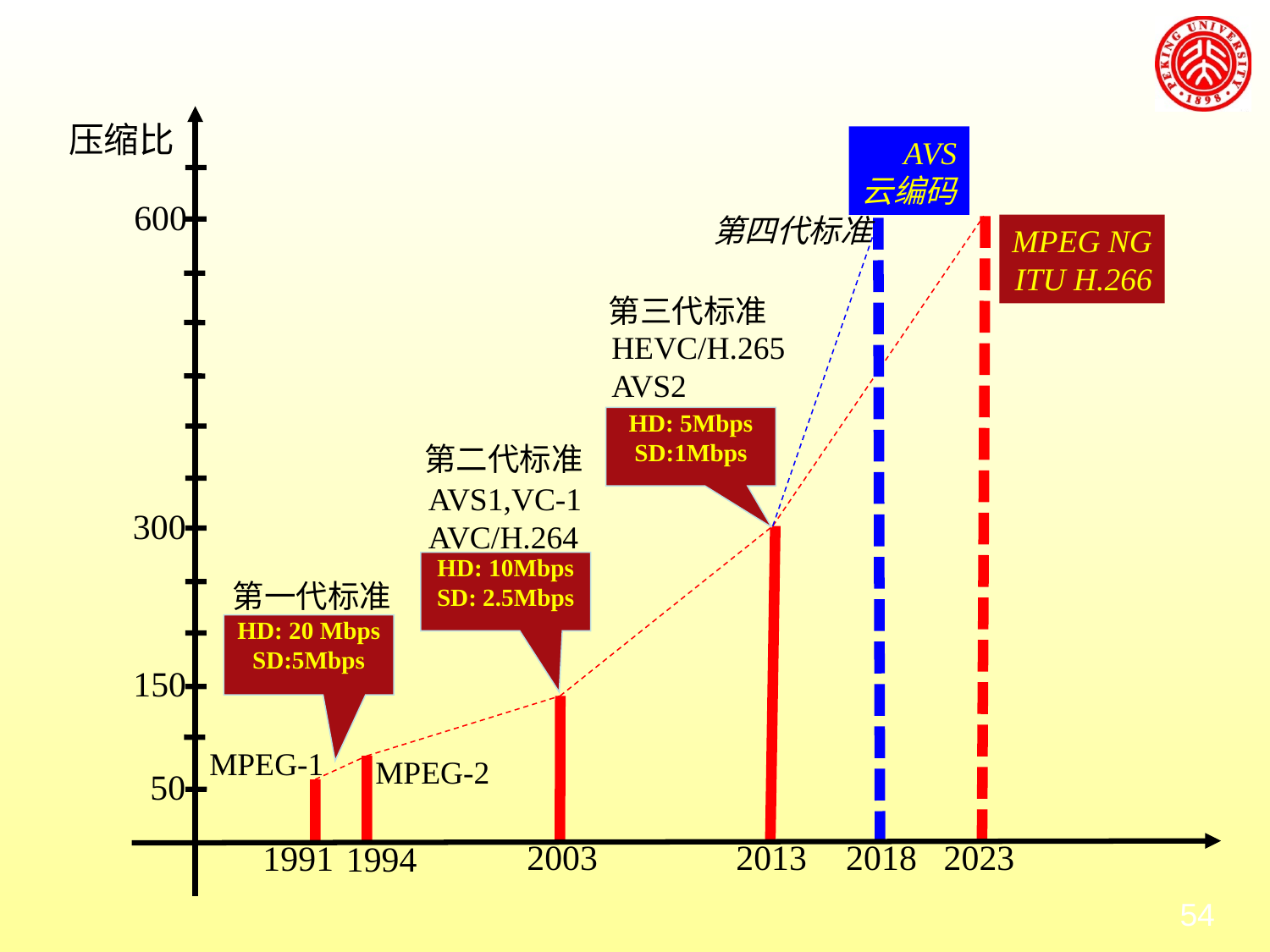

压缩比
AVS
云编码

600
第四代标准
MPEG NG
ITU H.266

第三代标准
HEVC/H.265
AVS2

HD: 5Mbps
SD:1Mbps

第二代标准
AVS1,VC-1
AVC/H.264

300

HD: 10Mbps
SD: 2.5Mbps
第一代标准

HD: 20 Mbps
SD:5Mbps

150

MPEG-1
MPEG-2

50

2013
2018   2023
2003
1991
1994